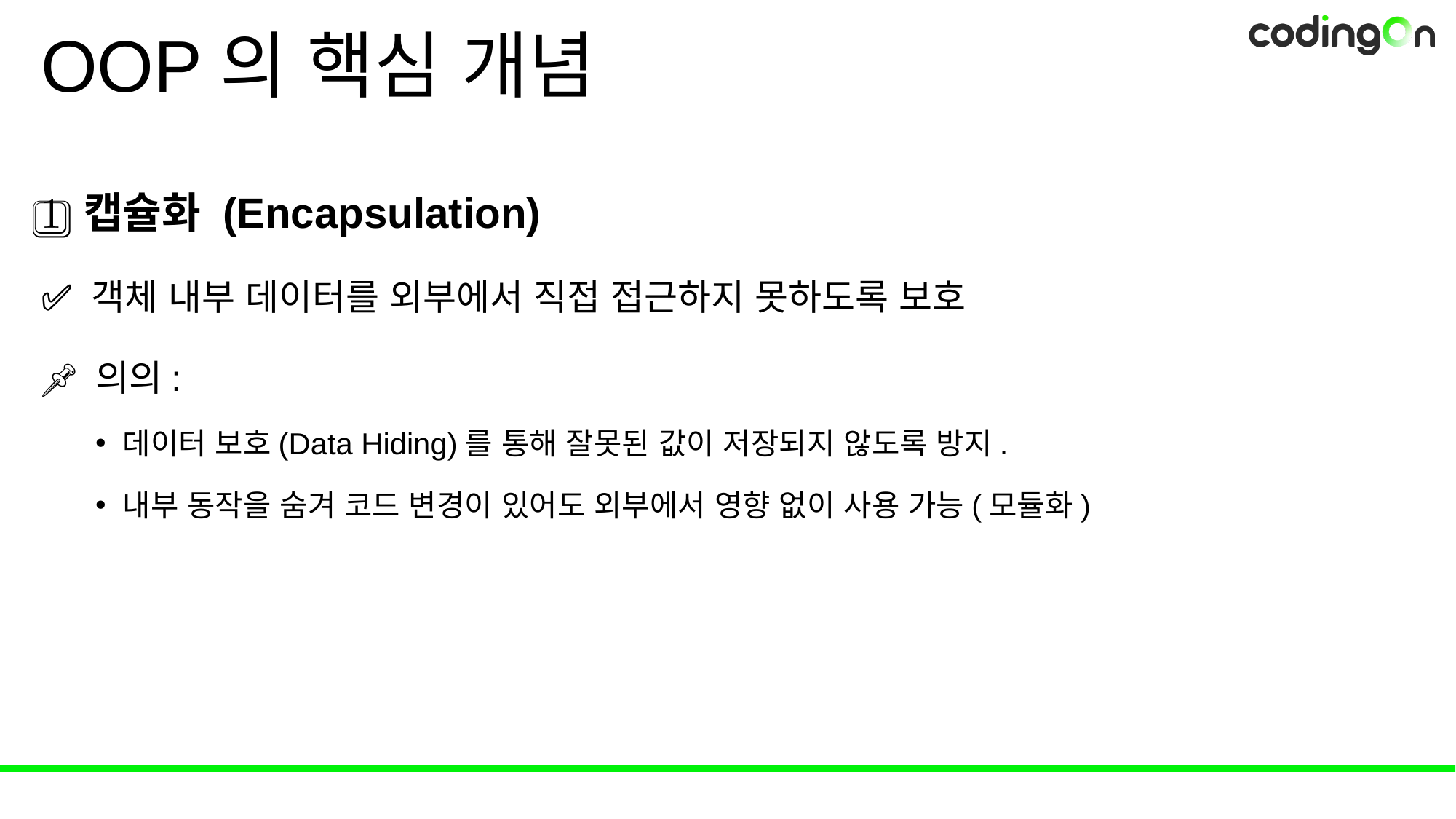

# OOP의 핵심 개념
1️⃣ 캡슐화 (Encapsulation)
✅ 객체 내부 데이터를 외부에서 직접 접근하지 못하도록 보호
📌 의의:
데이터 보호(Data Hiding)를 통해 잘못된 값이 저장되지 않도록 방지.
내부 동작을 숨겨 코드 변경이 있어도 외부에서 영향 없이 사용 가능(모듈화)